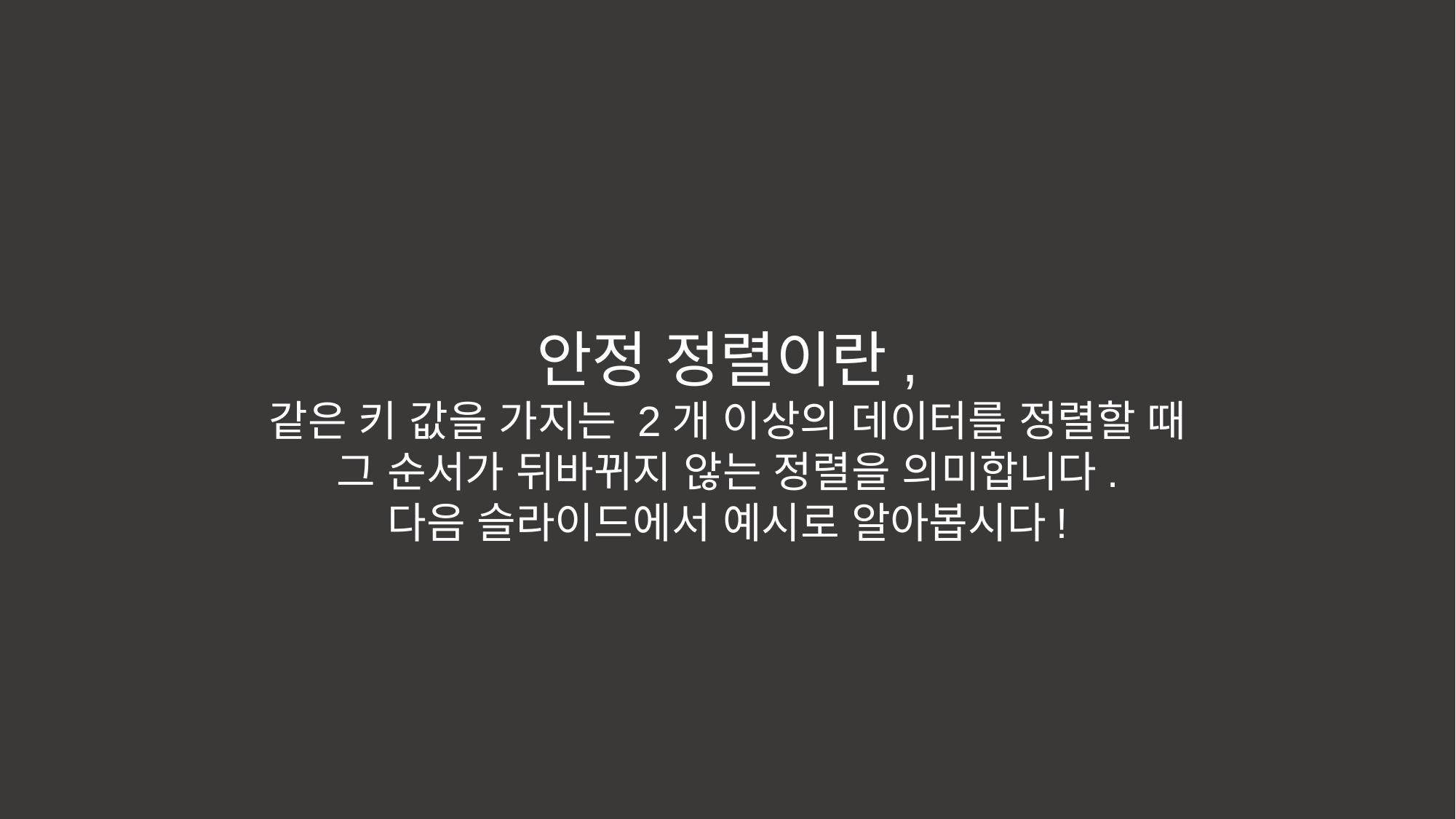

안정 정렬이란,
같은 키 값을 가지는 2개 이상의 데이터를 정렬할 때
그 순서가 뒤바뀌지 않는 정렬을 의미합니다.
다음 슬라이드에서 예시로 알아봅시다!